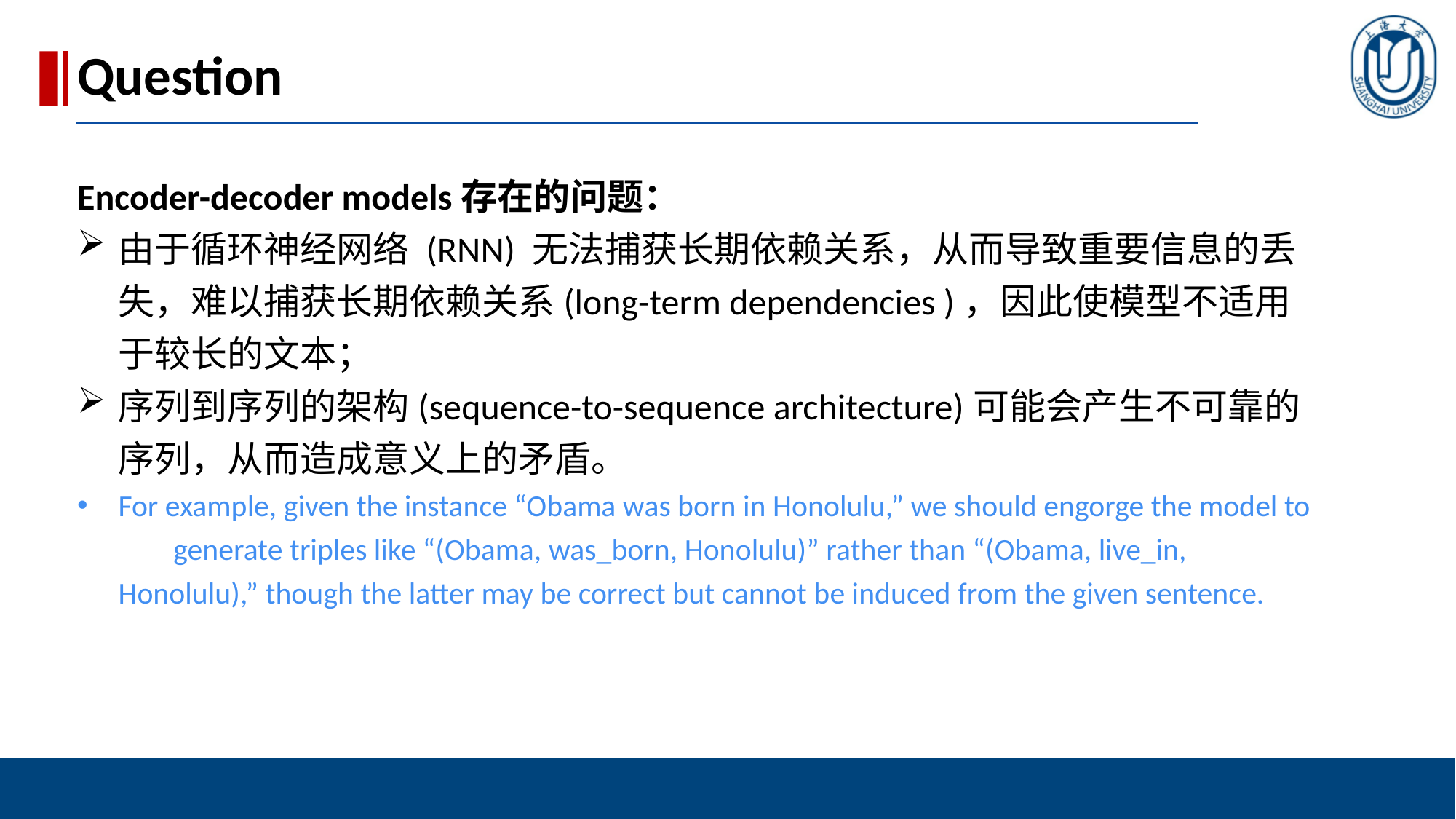

Question
Encoder-decoder models存在的问题：
由于循环神经网络 (RNN) 无法捕获长期依赖关系，从而导致重要信息的丢失，难以捕获长期依赖关系(long-term dependencies )，因此使模型不适用于较长的文本；
序列到序列的架构(sequence-to-sequence architecture)可能会产生不可靠的序列，从而造成意义上的矛盾。
For example, given the instance “Obama was born in Honolulu,” we should engorge the model to          generate triples like “(Obama, was_born, Honolulu)” rather than “(Obama, live_in, Honolulu),” though the latter may be correct but cannot be induced from the given sentence.

112